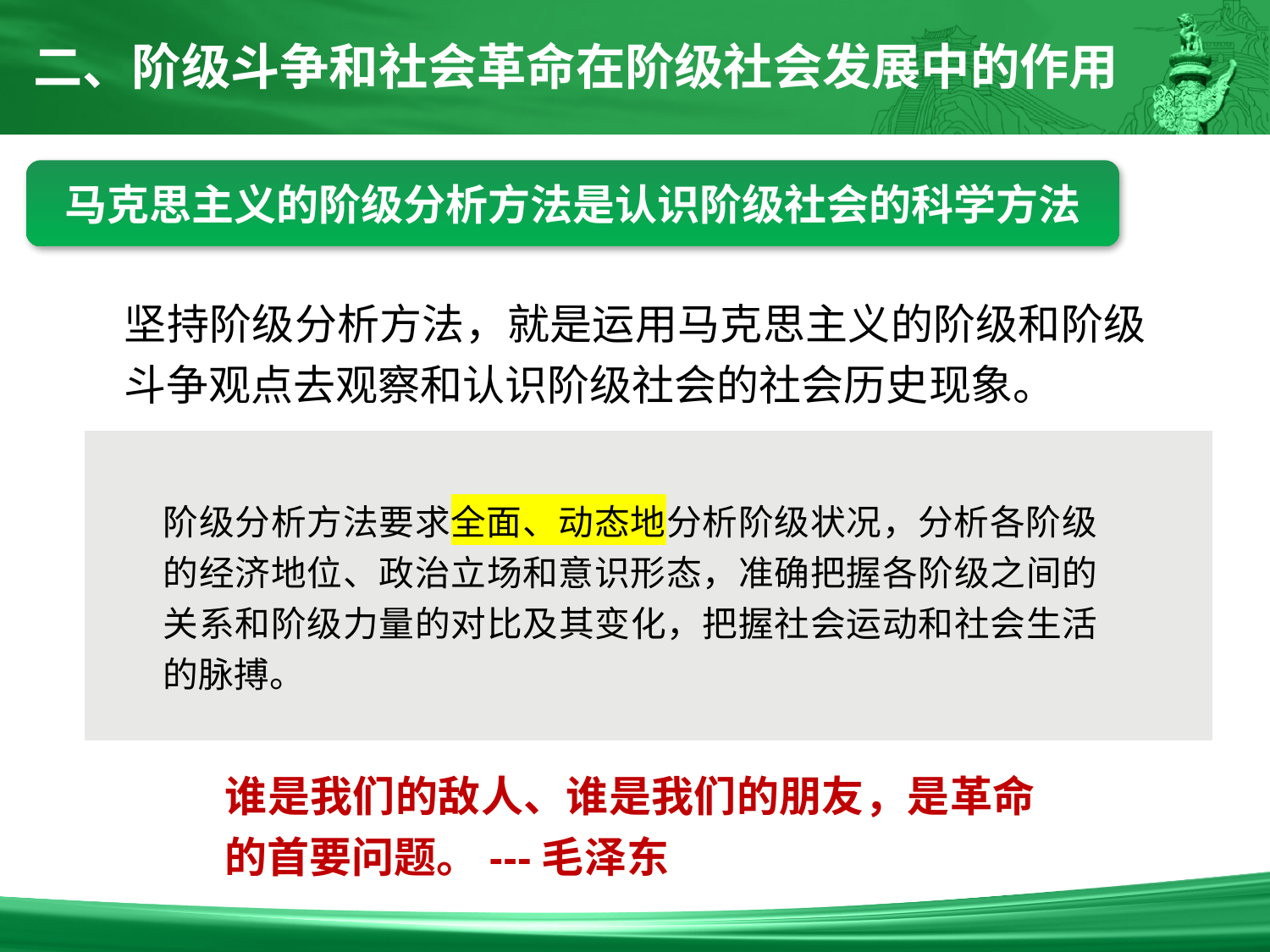

二、阶级斗争和社会革命在阶级社会发展中的作用
马克思主义的阶级分析方法是认识阶级社会的科学方法
坚持阶级分析方法，就是运用马克思主义的阶级和阶级斗争观点去观察和认识阶级社会的社会历史现象。

阶级分析方法要求全面、动态地分析阶级状况，分析各阶级的经济地位、政治立场和意识形态，准确把握各阶级之间的关系和阶级力量的对比及其变化，把握社会运动和社会生活的脉搏。
谁是我们的敌人、谁是我们的朋友，是革命的首要问题。---毛泽东